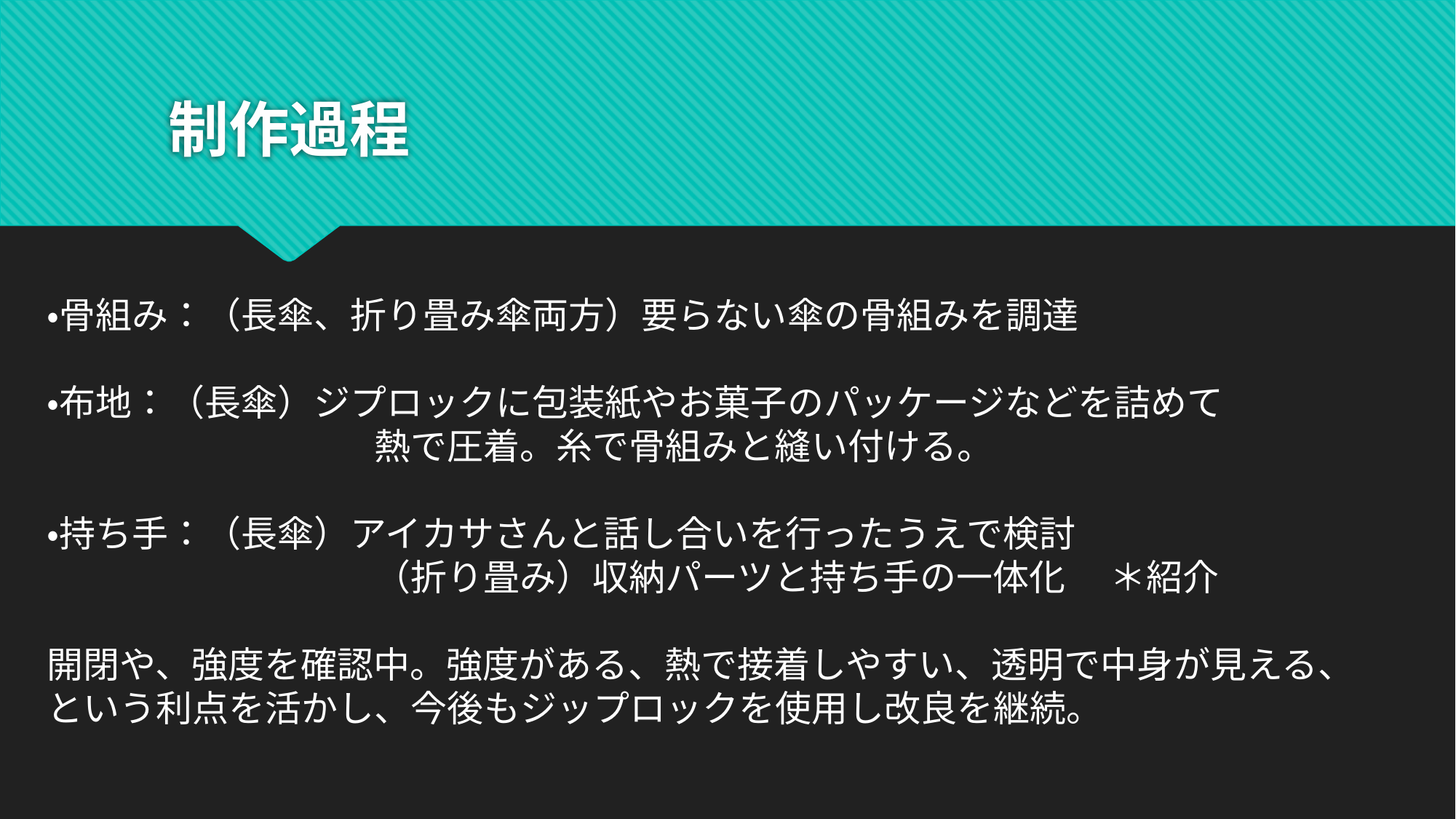

# 制作過程
・骨組み：（長傘、折り畳み傘両方）要らない傘の骨組みを調達

・布地：（長傘）ジプロックに包装紙やお菓子のパッケージなどを詰めて
			熱で圧着。糸で骨組みと縫い付ける。

・持ち手：（長傘）アイカサさんと話し合いを行ったうえで検討
			（折り畳み）収納パーツと持ち手の一体化 　＊紹介

開閉や、強度を確認中。強度がある、熱で接着しやすい、透明で中身が見える、という利点を活かし、今後もジップロックを使用し改良を継続。